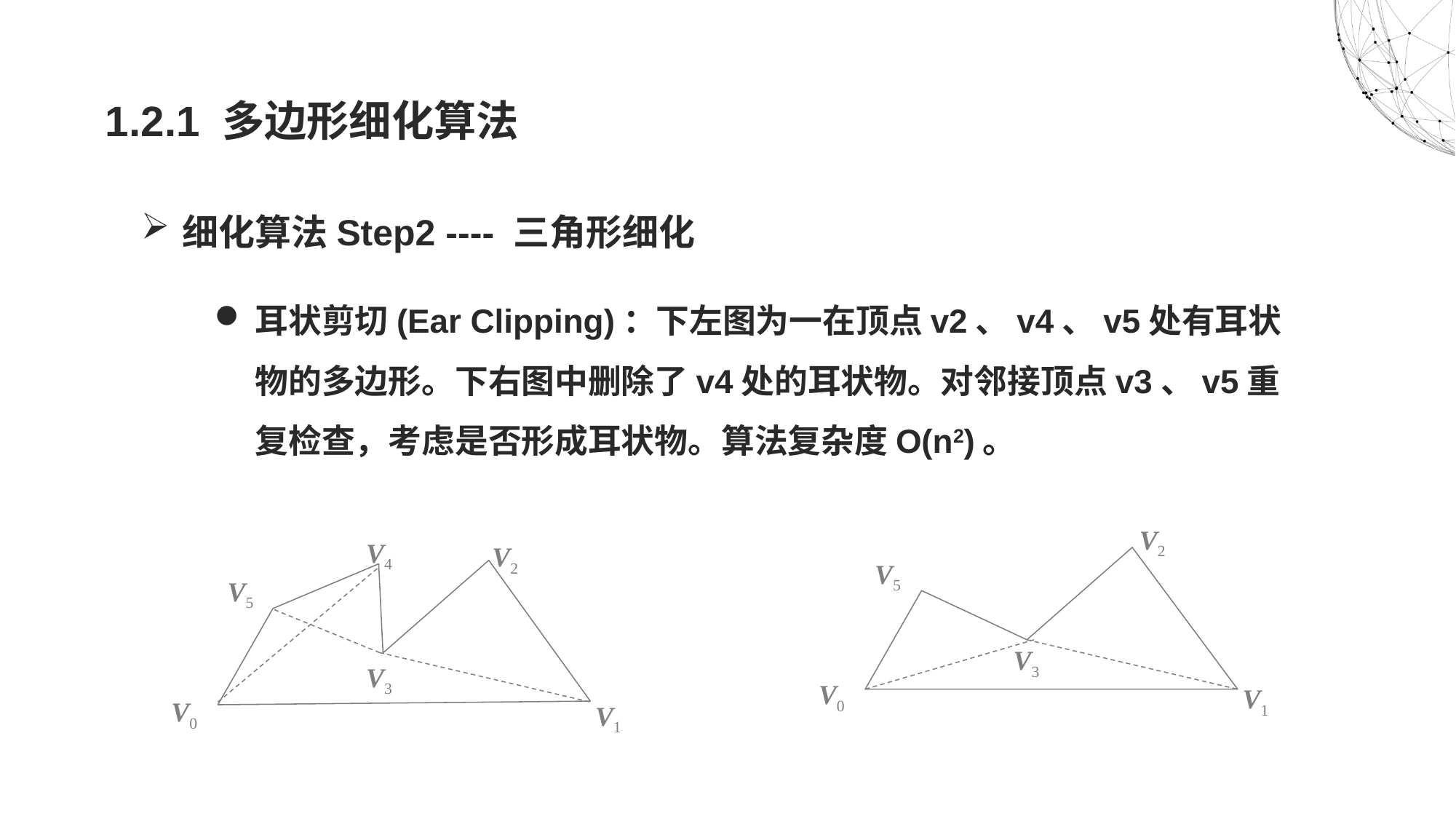

# 1.2.1 多边形细化算法
细化算法Step2 ---- 三角形细化
耳状剪切(Ear Clipping)：下左图为一在顶点v2、v4、v5处有耳状物的多边形。下右图中删除了v4处的耳状物。对邻接顶点v3、v5重复检查，考虑是否形成耳状物。算法复杂度O(n2)。

V2

V5
V3
V0
V1
V4
V2

V5
V3
V0
V1